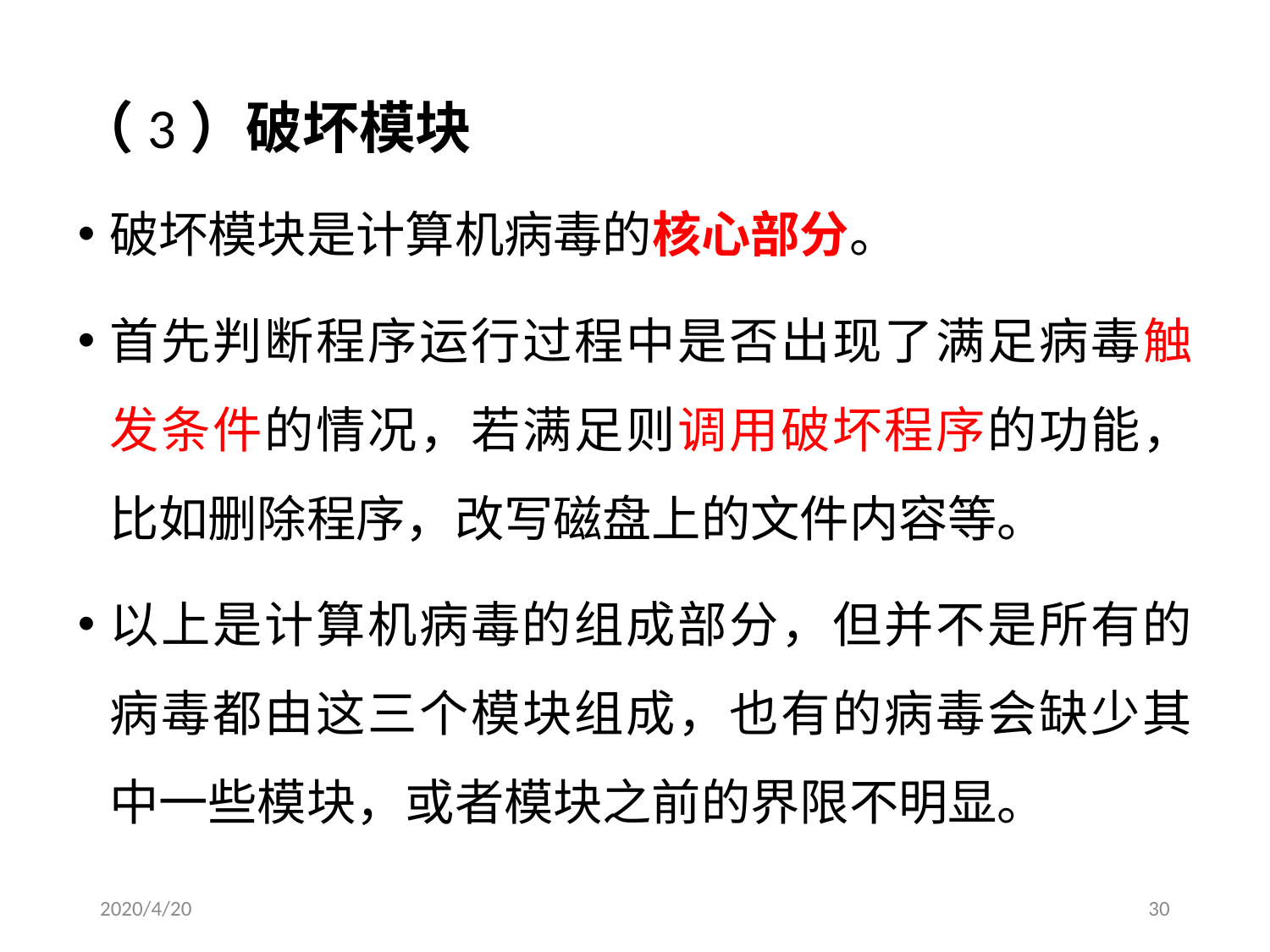

# （3）破坏模块
破坏模块是计算机病毒的核心部分。
首先判断程序运行过程中是否出现了满足病毒触发条件的情况，若满足则调用破坏程序的功能，比如删除程序，改写磁盘上的文件内容等。
以上是计算机病毒的组成部分，但并不是所有的病毒都由这三个模块组成，也有的病毒会缺少其中一些模块，或者模块之前的界限不明显。
2020/4/20
30